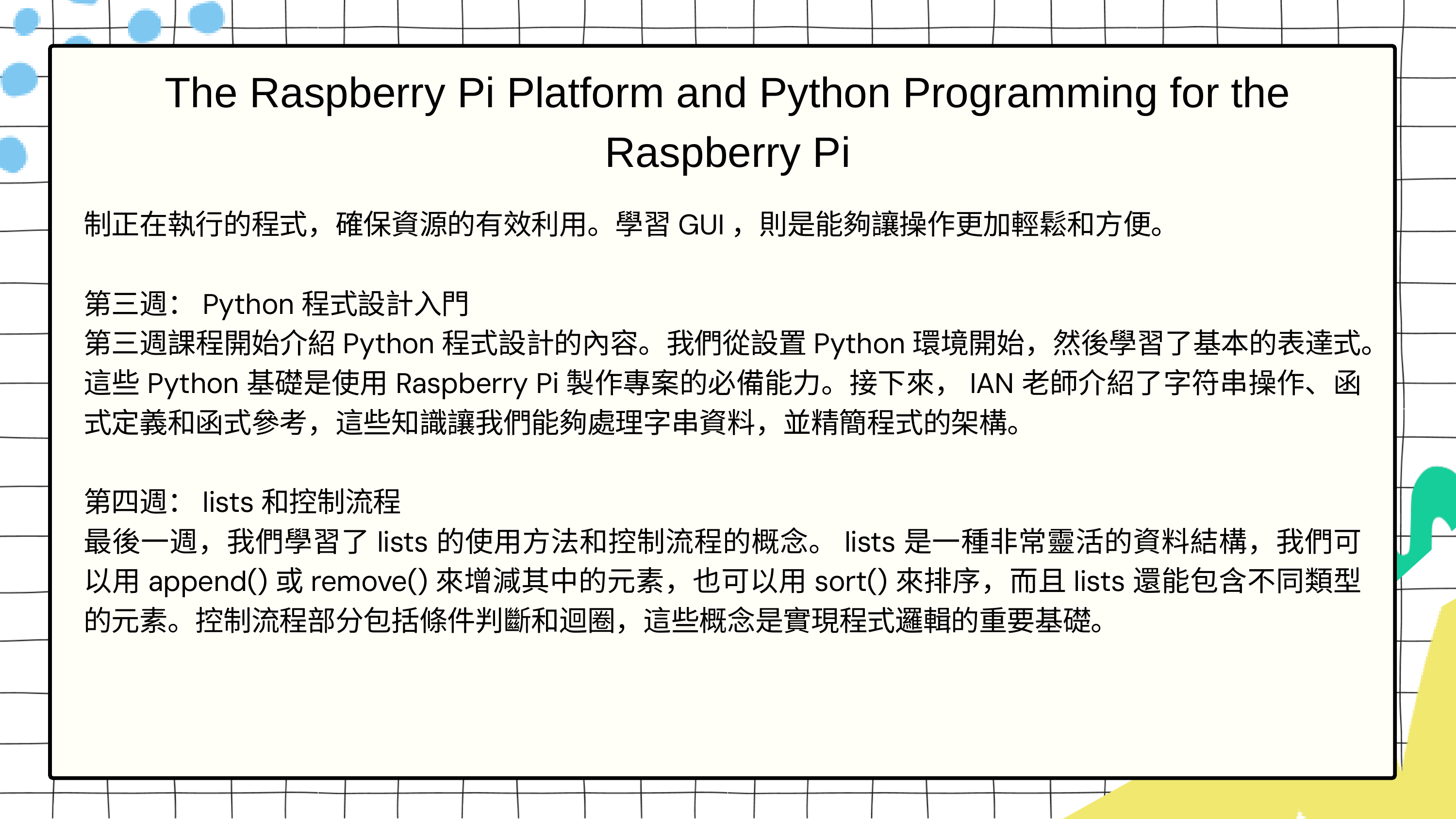

The Raspberry Pi Platform and Python Programming for the Raspberry Pi

制正在執行的程式，確保資源的有效利用。學習GUI，則是能夠讓操作更加輕鬆和方便。

第三週：Python程式設計入門
第三週課程開始介紹Python程式設計的內容。我們從設置Python環境開始，然後學習了基本的表達式。這些Python基礎是使用Raspberry Pi製作專案的必備能力。接下來，IAN老師介紹了字符串操作、函式定義和函式參考，這些知識讓我們能夠處理字串資料，並精簡程式的架構。

第四週：lists和控制流程
最後一週，我們學習了lists的使用方法和控制流程的概念。lists是一種非常靈活的資料結構，我們可以用append()或remove()來增減其中的元素，也可以用sort()來排序，而且lists還能包含不同類型的元素。控制流程部分包括條件判斷和迴圈，這些概念是實現程式邏輯的重要基礎。